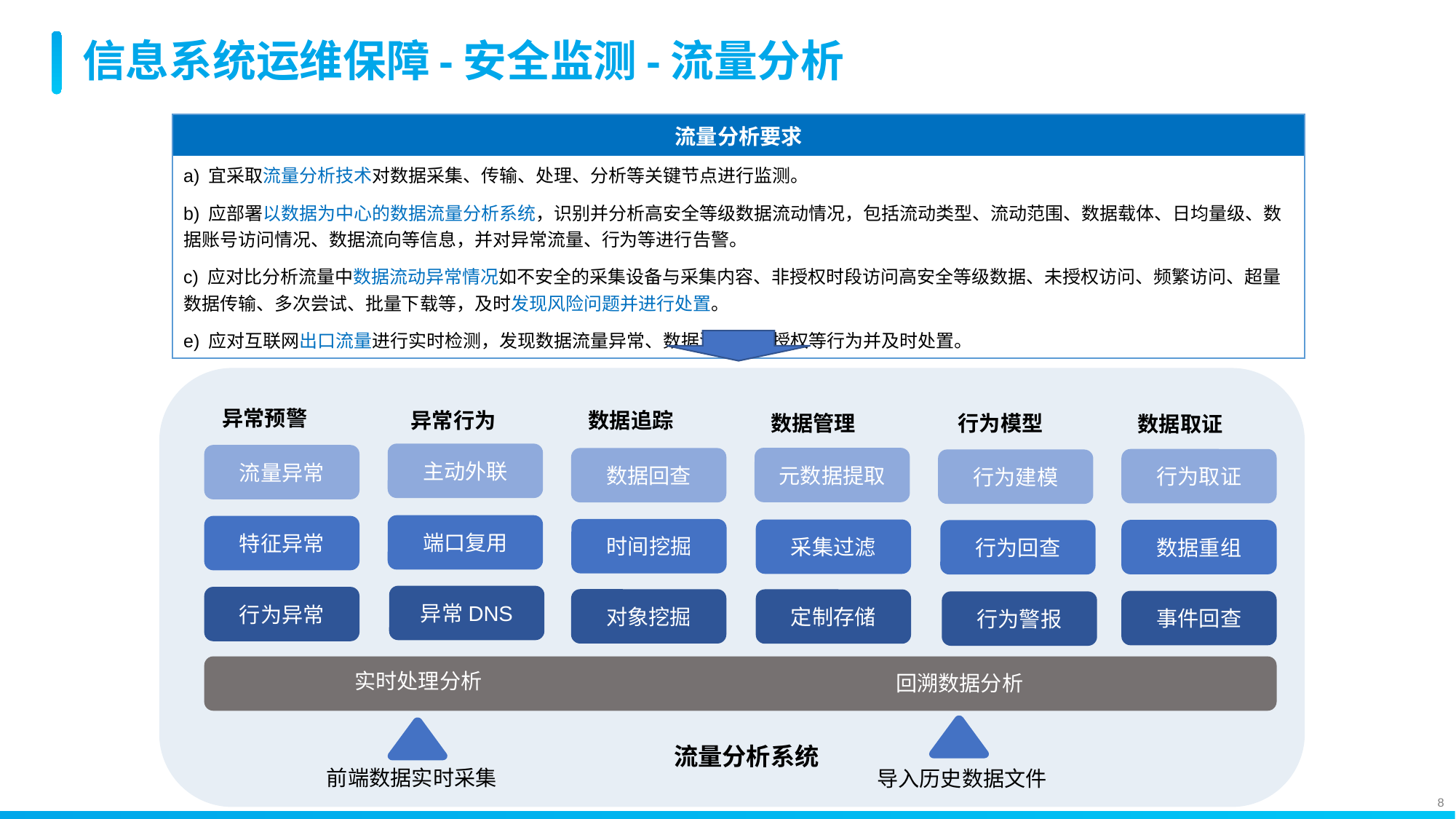

# 信息系统运维保障-安全监测-流量分析
| 流量分析要求 |
| --- |
| a) 宜采取流量分析技术对数据采集、传输、处理、分析等关键节点进行监测。 |
| b) 应部署以数据为中心的数据流量分析系统，识别并分析高安全等级数据流动情况，包括流动类型、流动范围、数据载体、日均量级、数据账号访问情况、数据流向等信息，并对异常流量、行为等进行告警。 |
| c) 应对比分析流量中数据流动异常情况如不安全的采集设备与采集内容、非授权时段访问高安全等级数据、未授权访问、频繁访问、超量数据传输、多次尝试、批量下载等，及时发现风险问题并进行处置。 |
| e) 应对互联网出口流量进行实时检测，发现数据流量异常、数据流向未经授权等行为并及时处置。 |

异常预警
异常行为
数据追踪
数据管理
行为模型
数据取证
主动外联
流量异常
元数据提取
数据回查
行为取证
行为建模
端口复用
特征异常
时间挖掘
采集过滤
数据重组
行为回查

异常DNS
行为异常
对象挖掘
定制存储
事件回查
行为警报

实时处理分析
回溯数据分析

前端数据实时采集
导入历史数据文件
流量分析系统